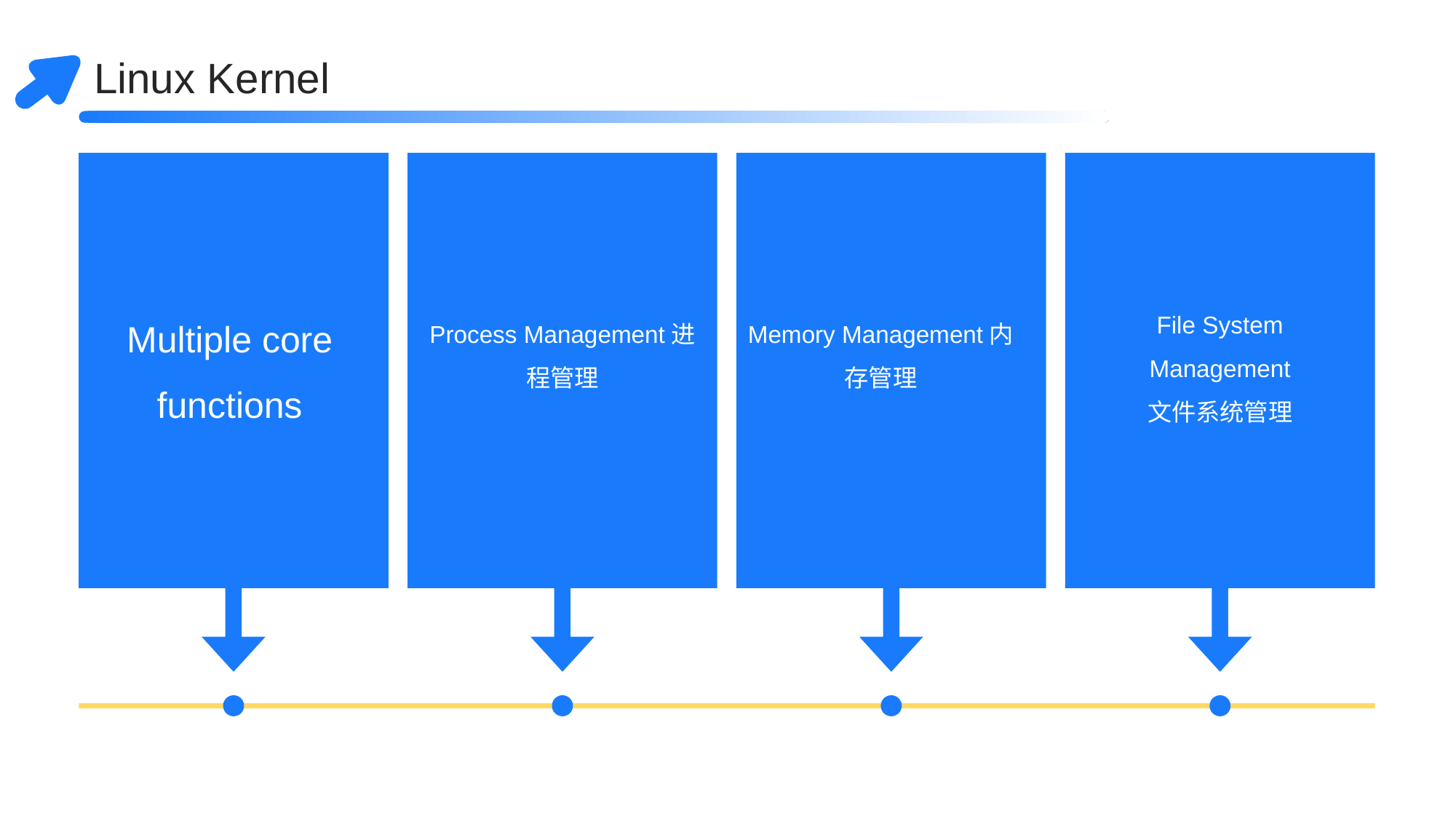

Linux Kernel

File System Management
文件系统管理
Multiple core functions
Process Management进程管理
Memory Management内存管理